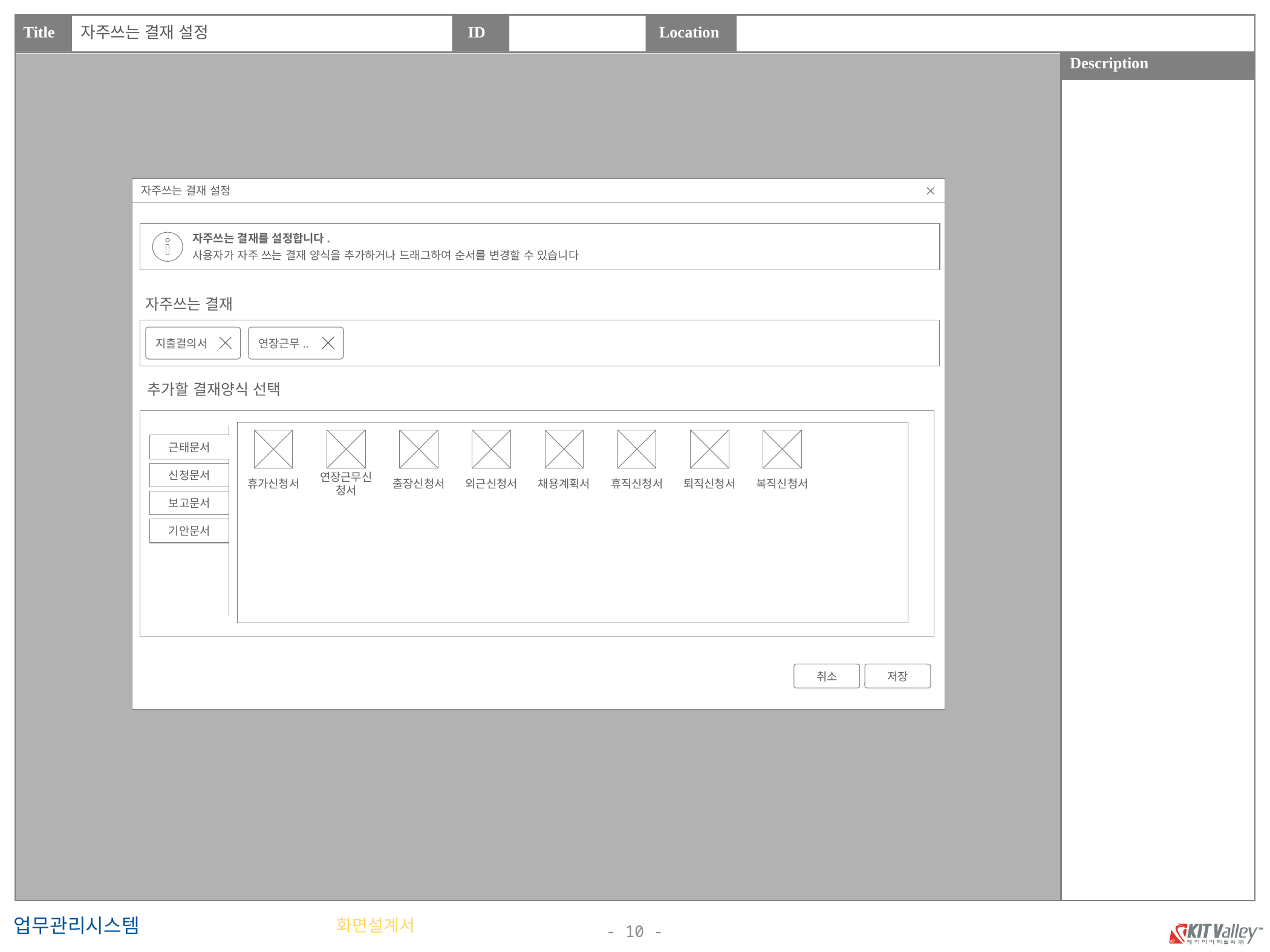

자주쓰는 결재 설정

자주쓰는 결재 설정

취소
저장
자주쓰는 결재를 설정합니다.
사용자가 자주 쓰는 결재 양식을 추가하거나 드래그하여 순서를 변경할 수 있습니다

자주쓰는 결재

연장근무..
지출결의서

추가할 결재양식 선택

휴가신청서
연장근무신청서
출장신청서
외근신청서
채용계획서
휴직신청서
퇴직신청서
복직신청서
근태문서
신청문서
보고문서
기안문서